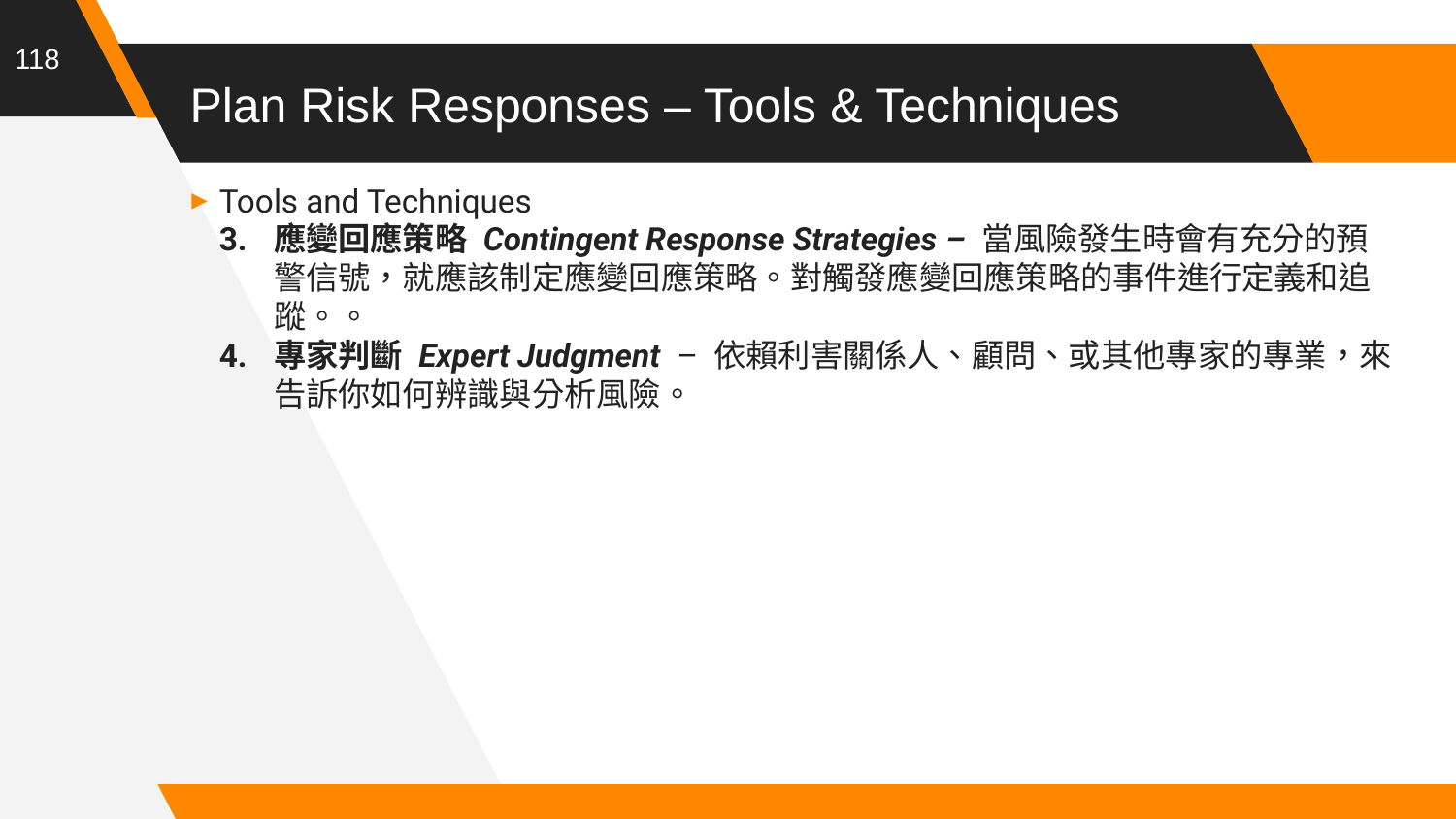

118
# Plan Risk Responses – Tools & Techniques
Tools and Techniques
應變回應策略 Contingent Response Strategies – 當風險發生時會有充分的預警信號，就應該制定應變回應策略。對觸發應變回應策略的事件進行定義和追蹤。。
專家判斷 Expert Judgment  – 依賴利害關係人、顧問、或其他專家的專業，來告訴你如何辨識與分析風險。